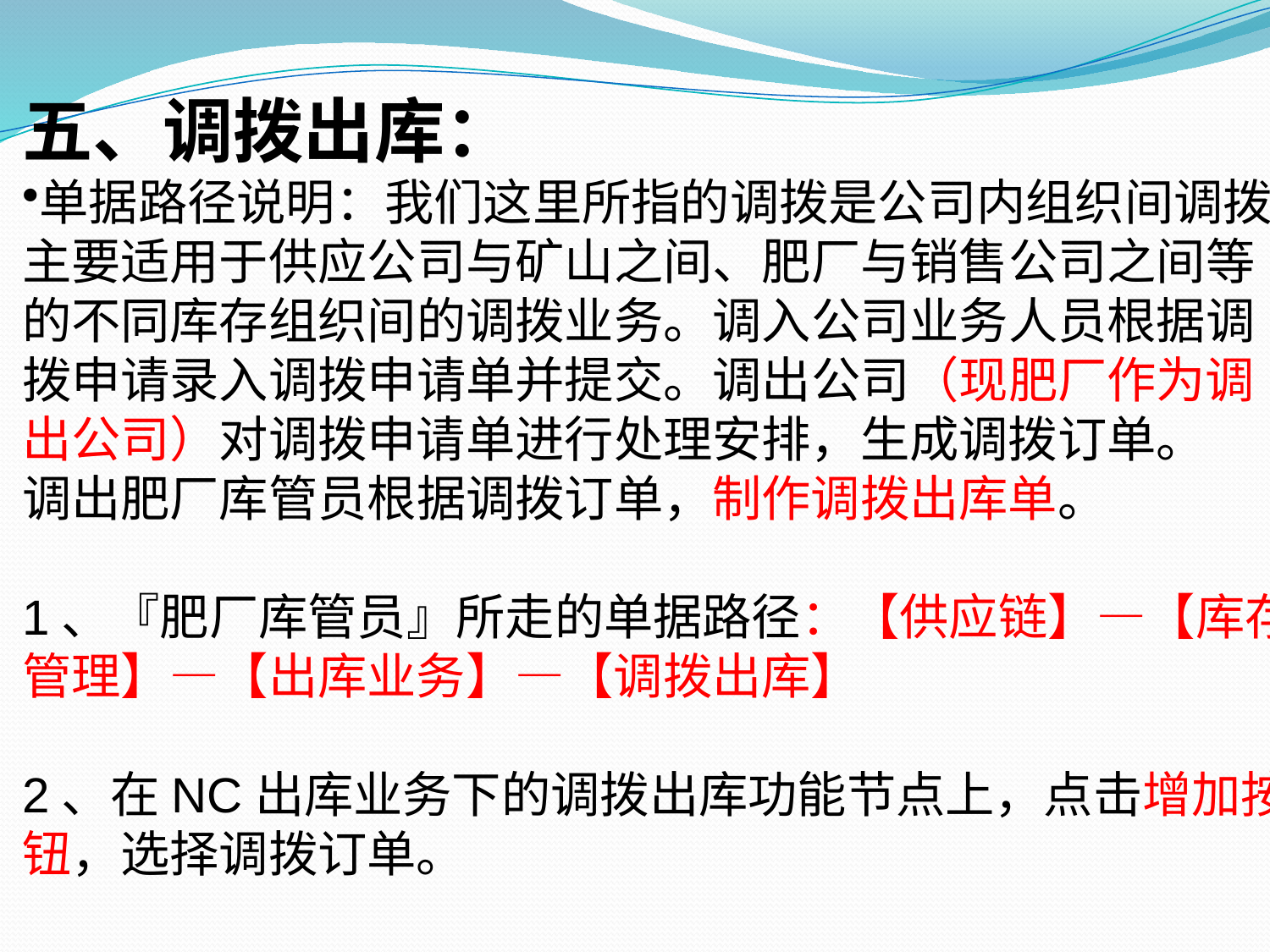

五、调拨出库：
单据路径说明：我们这里所指的调拨是公司内组织间调拨，
主要适用于供应公司与矿山之间、肥厂与销售公司之间等
的不同库存组织间的调拨业务。调入公司业务人员根据调
拨申请录入调拨申请单并提交。调出公司（现肥厂作为调
出公司）对调拨申请单进行处理安排，生成调拨订单。
调出肥厂库管员根据调拨订单，制作调拨出库单。

1、『肥厂库管员』所走的单据路径：【供应链】—【库存
管理】—【出库业务】—【调拨出库】

2、在NC出库业务下的调拨出库功能节点上，点击增加按
钮，选择调拨订单。